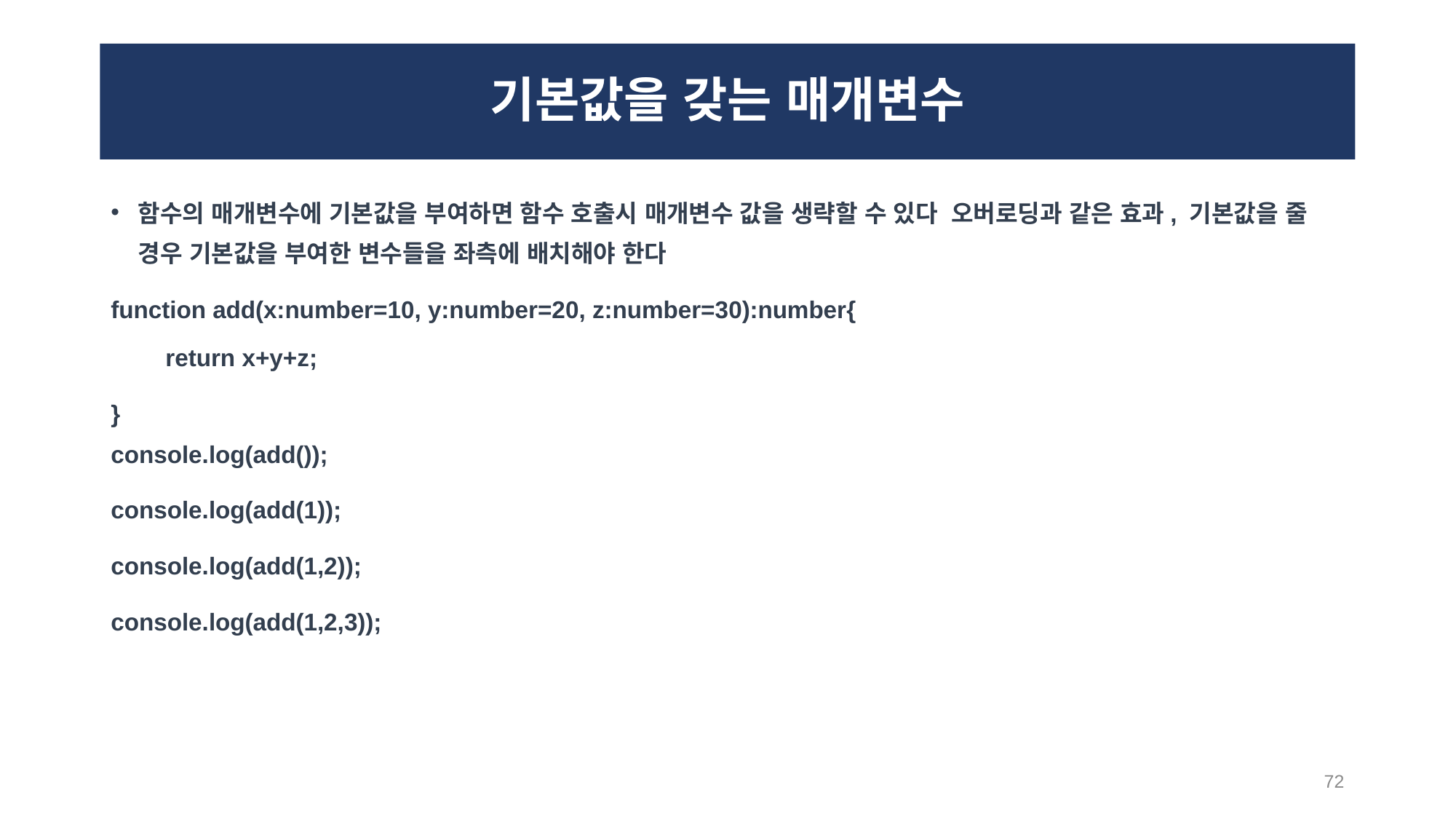

# 기본값을 갖는 매개변수
함수의 매개변수에 기본값을 부여하면 함수 호출시 매개변수 값을 생략할 수 있다  오버로딩과 같은 효과, 기본값을 줄 경우 기본값을 부여한 변수들을 좌측에 배치해야 한다
function add(x:number=10, y:number=20, z:number=30):number{
return x+y+z;
}
console.log(add());
console.log(add(1));
console.log(add(1,2));
console.log(add(1,2,3));

72